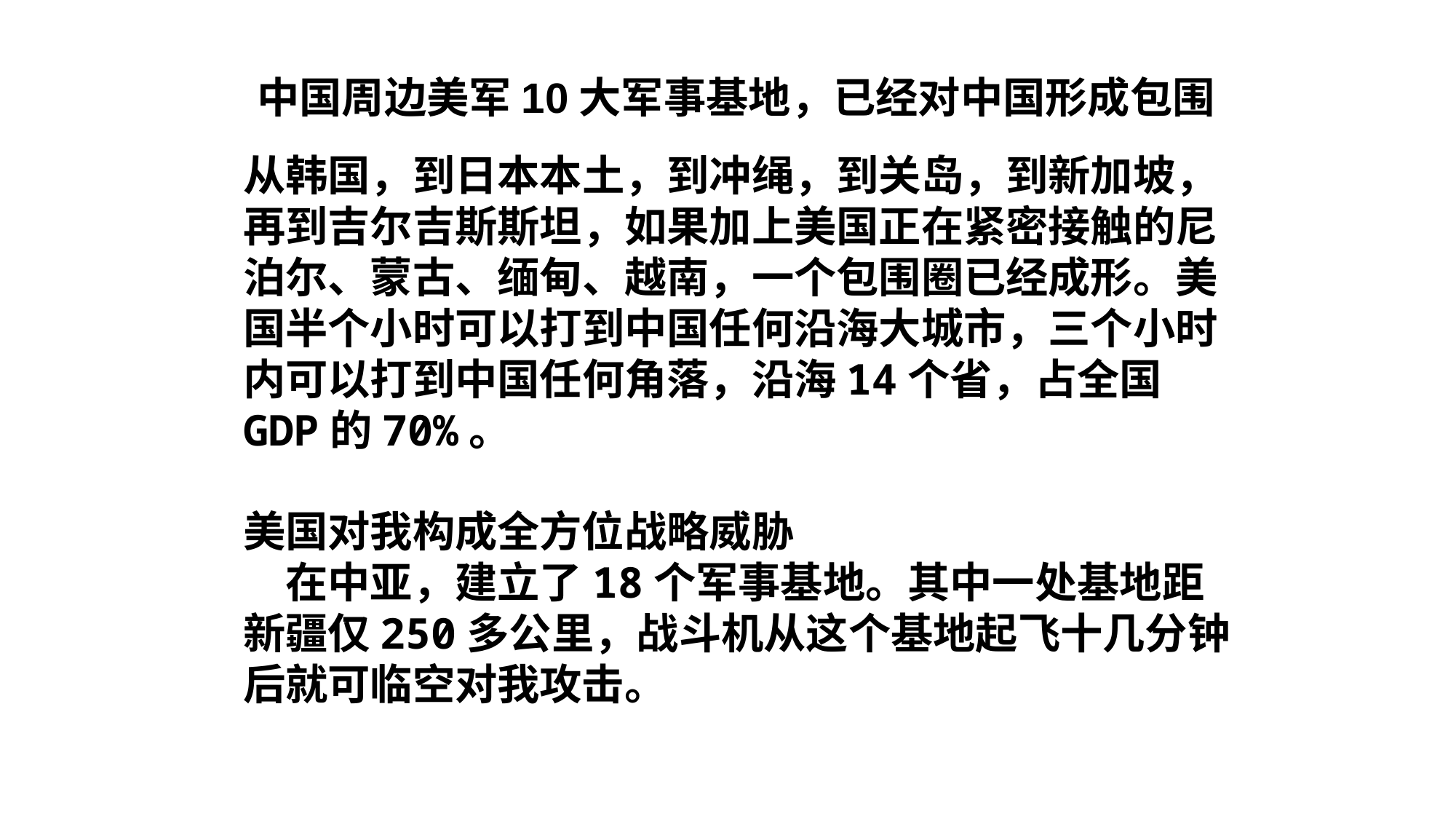

中国周边美军10大军事基地，已经对中国形成包围
从韩国，到日本本土，到冲绳，到关岛，到新加坡，再到吉尔吉斯斯坦，如果加上美国正在紧密接触的尼泊尔、蒙古、缅甸、越南，一个包围圈已经成形。美国半个小时可以打到中国任何沿海大城市，三个小时内可以打到中国任何角落，沿海14个省，占全国GDP的70%。

美国对我构成全方位战略威胁
　在中亚，建立了18个军事基地。其中一处基地距新疆仅250多公里，战斗机从这个基地起飞十几分钟后就可临空对我攻击。